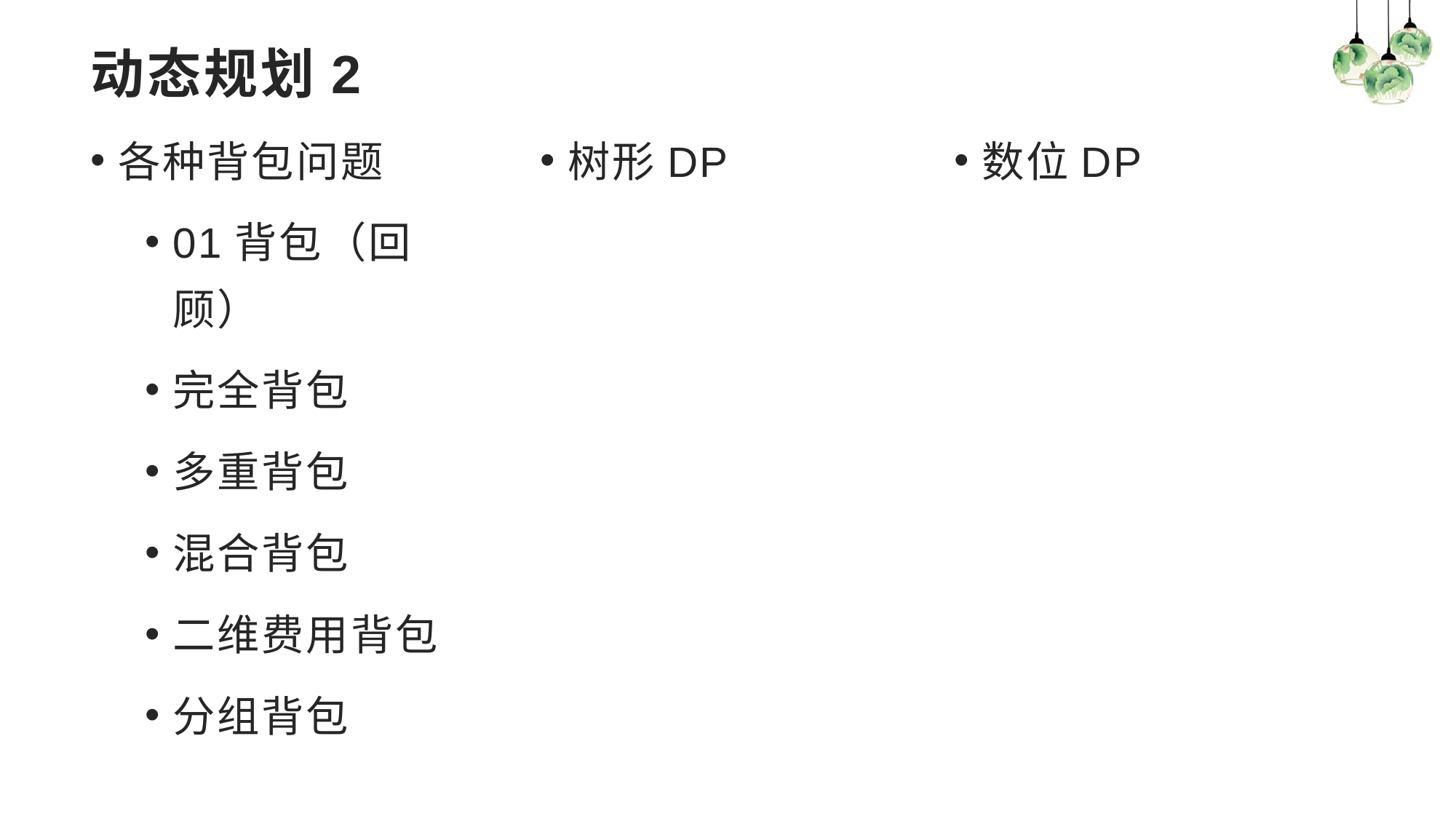

# 动态规划2
各种背包问题
01背包（回顾）
完全背包
多重背包
混合背包
二维费用背包
分组背包
树形DP

数位DP